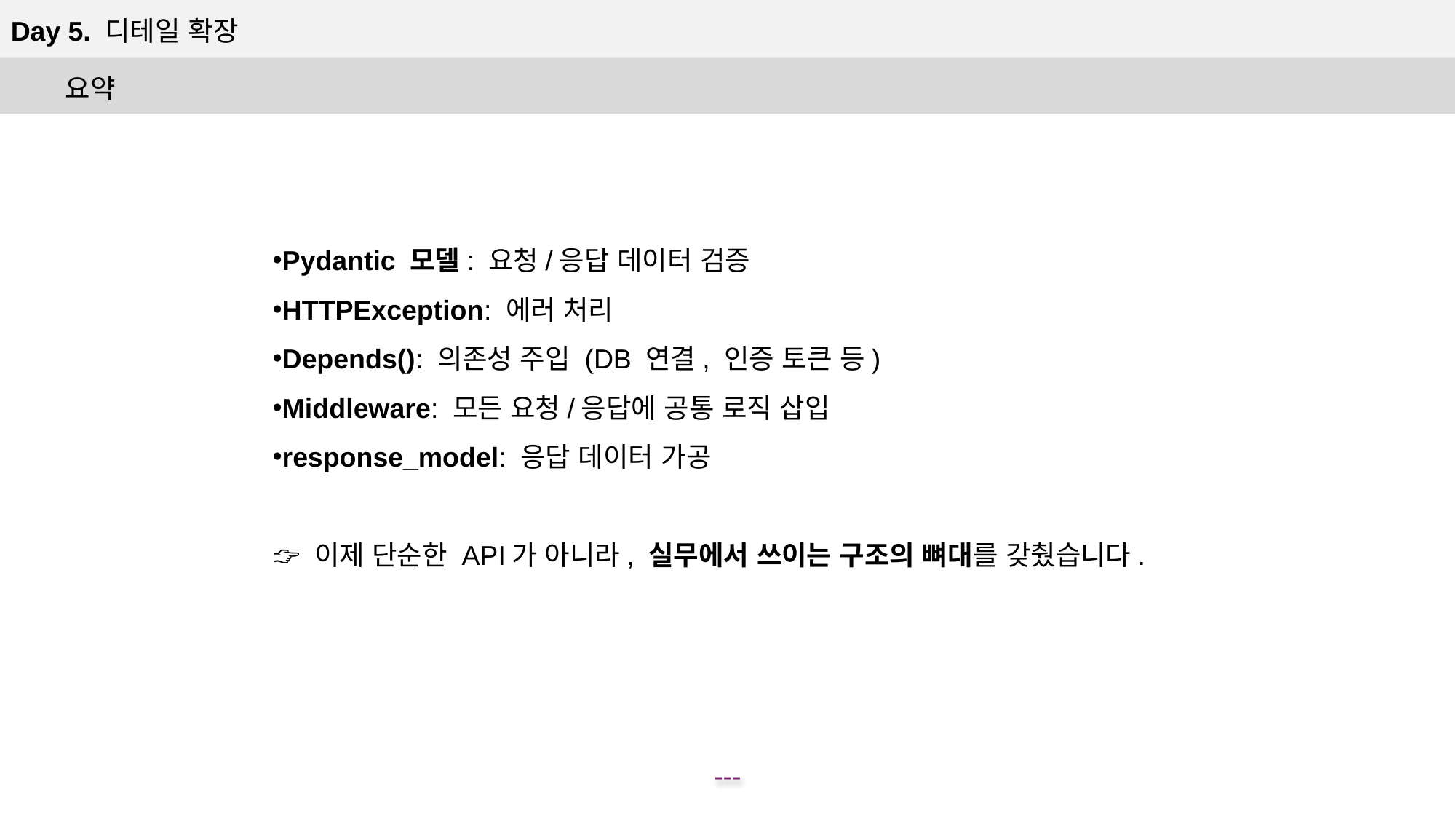

Day 5. 디테일 확장
요약
Pydantic 모델: 요청/응답 데이터 검증
HTTPException: 에러 처리
Depends(): 의존성 주입 (DB 연결, 인증 토큰 등)
Middleware: 모든 요청/응답에 공통 로직 삽입
response_model: 응답 데이터 가공

👉 이제 단순한 API가 아니라, 실무에서 쓰이는 구조의 뼈대를 갖췄습니다.
---